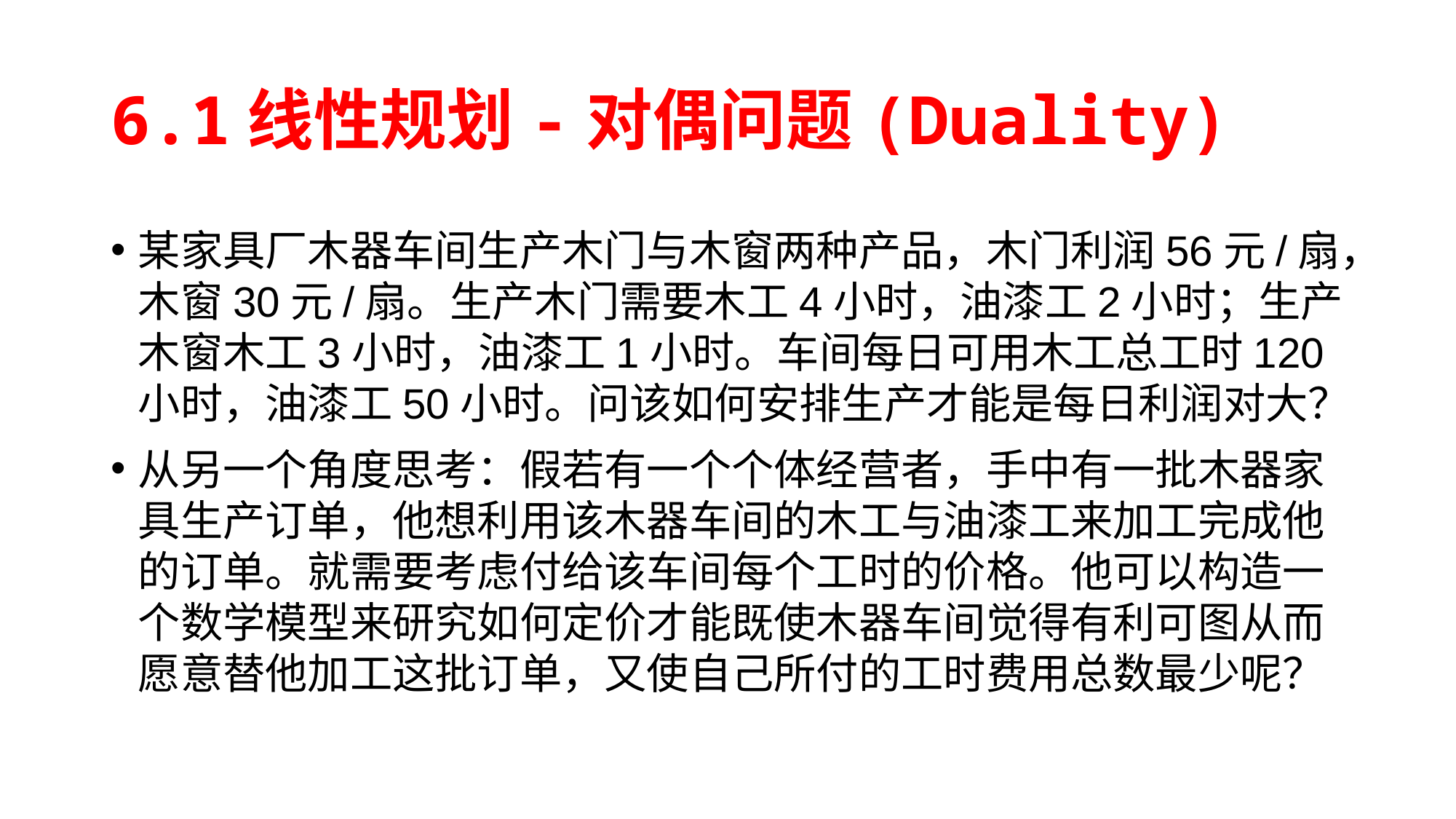

# 6.1线性规划-对偶问题(Duality)
某家具厂木器车间生产木门与木窗两种产品，木门利润56元/扇，木窗30元/扇。生产木门需要木工4小时，油漆工2小时；生产木窗木工3小时，油漆工1小时。车间每日可用木工总工时120小时，油漆工50小时。问该如何安排生产才能是每日利润对大？
从另一个角度思考：假若有一个个体经营者，手中有一批木器家具生产订单，他想利用该木器车间的木工与油漆工来加工完成他的订单。就需要考虑付给该车间每个工时的价格。他可以构造一个数学模型来研究如何定价才能既使木器车间觉得有利可图从而愿意替他加工这批订单，又使自己所付的工时费用总数最少呢？